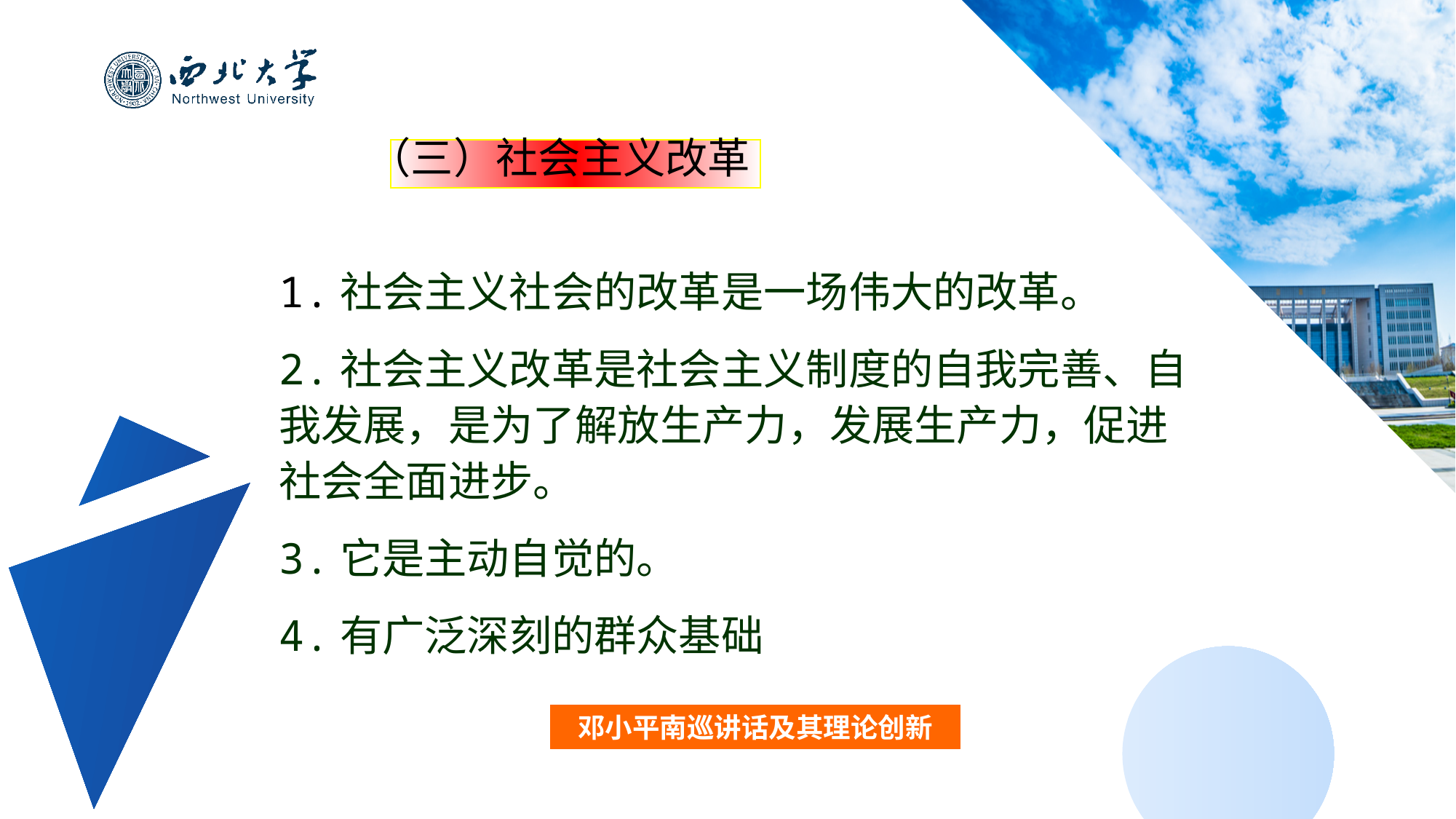

（三）社会主义改革

1.社会主义社会的改革是一场伟大的改革。
2.社会主义改革是社会主义制度的自我完善、自我发展，是为了解放生产力，发展生产力，促进社会全面进步。
3.它是主动自觉的。
4.有广泛深刻的群众基础
邓小平南巡讲话及其理论创新